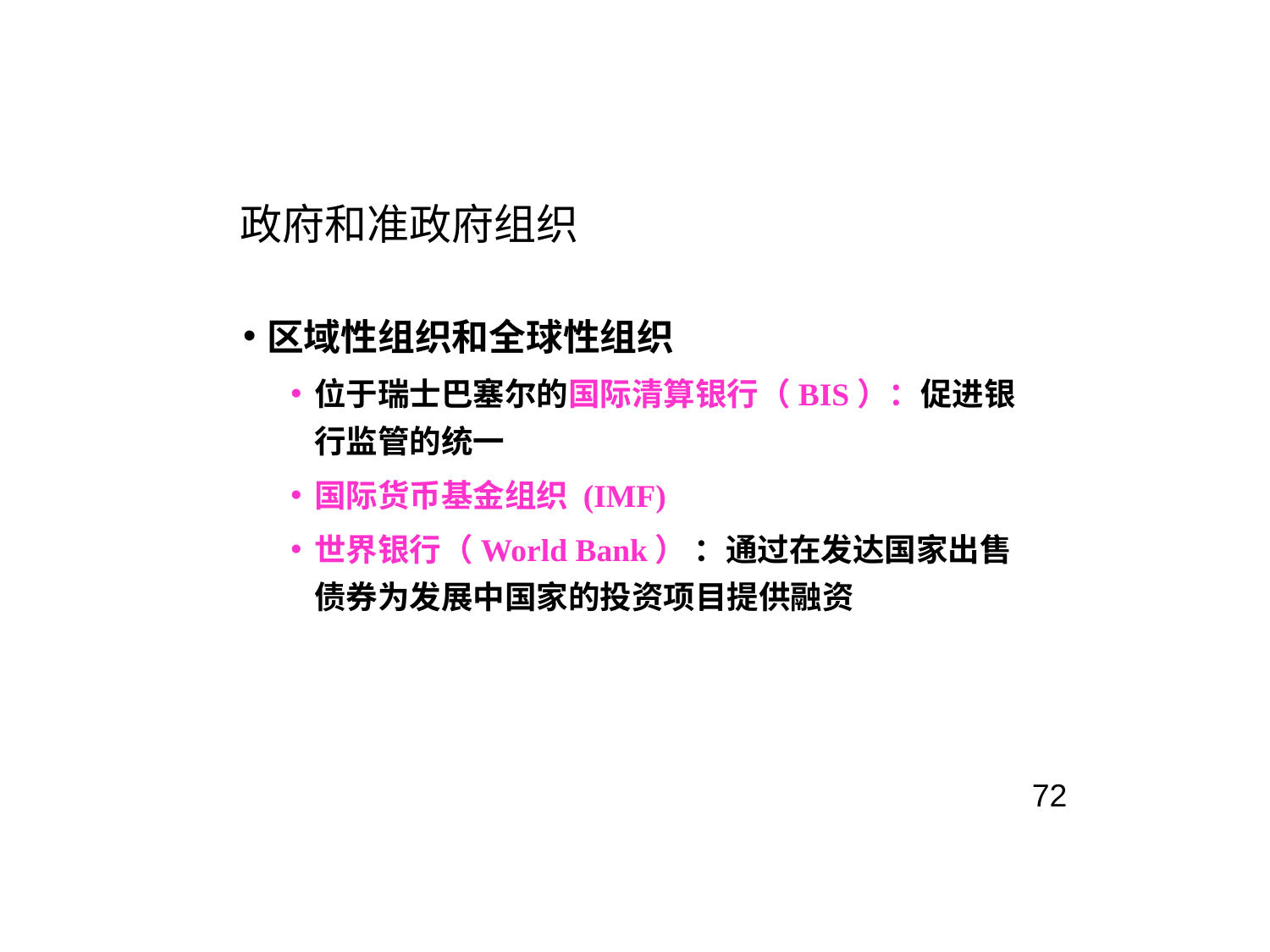

# 政府和准政府组织
区域性组织和全球性组织
位于瑞士巴塞尔的国际清算银行（BIS）：促进银行监管的统一
国际货币基金组织 (IMF)
世界银行（World Bank） ：通过在发达国家出售债券为发展中国家的投资项目提供融资
72